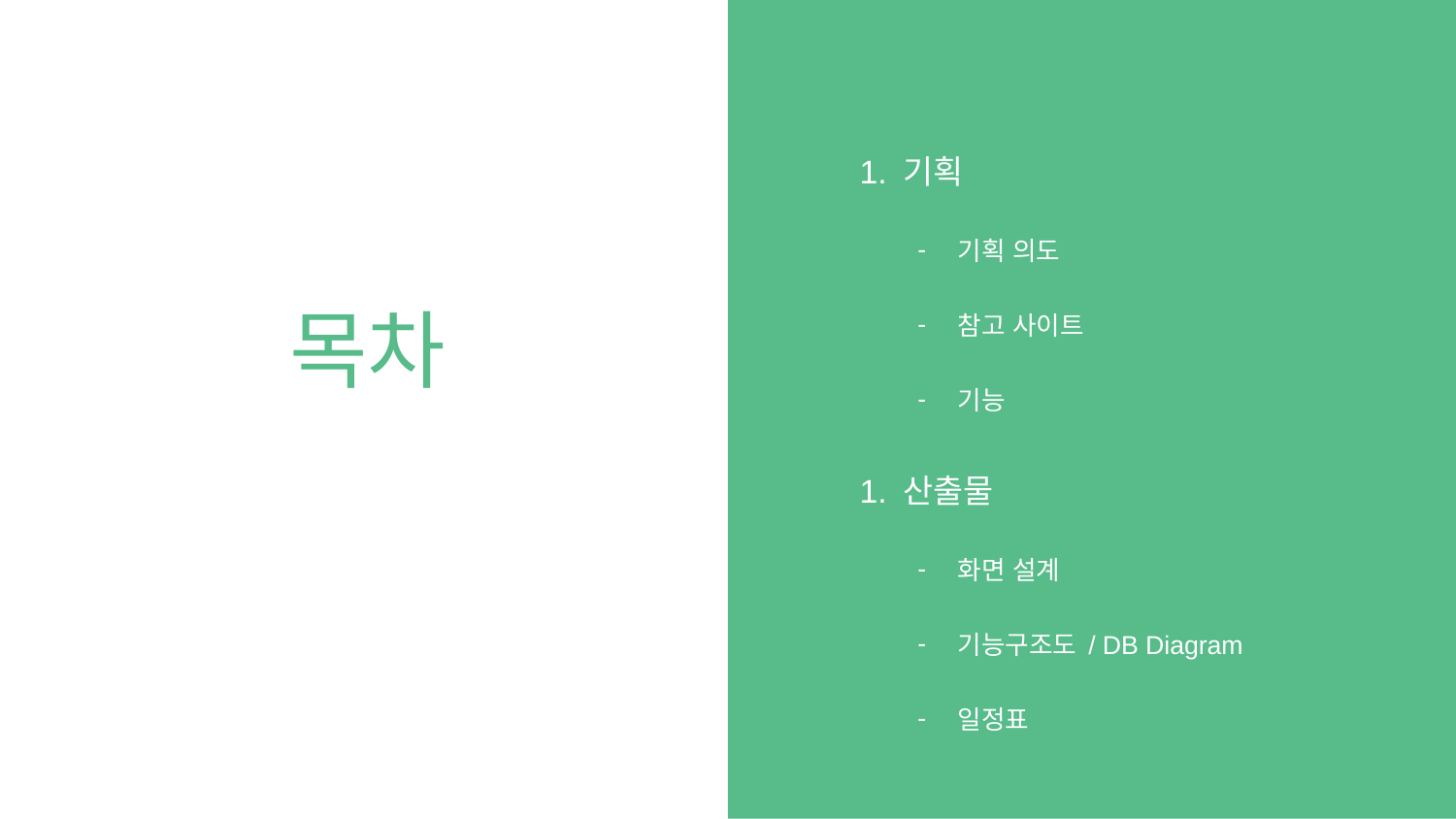

기획
기획 의도
참고 사이트
기능
산출물
화면 설계
기능구조도 / DB Diagram
일정표
# 목차